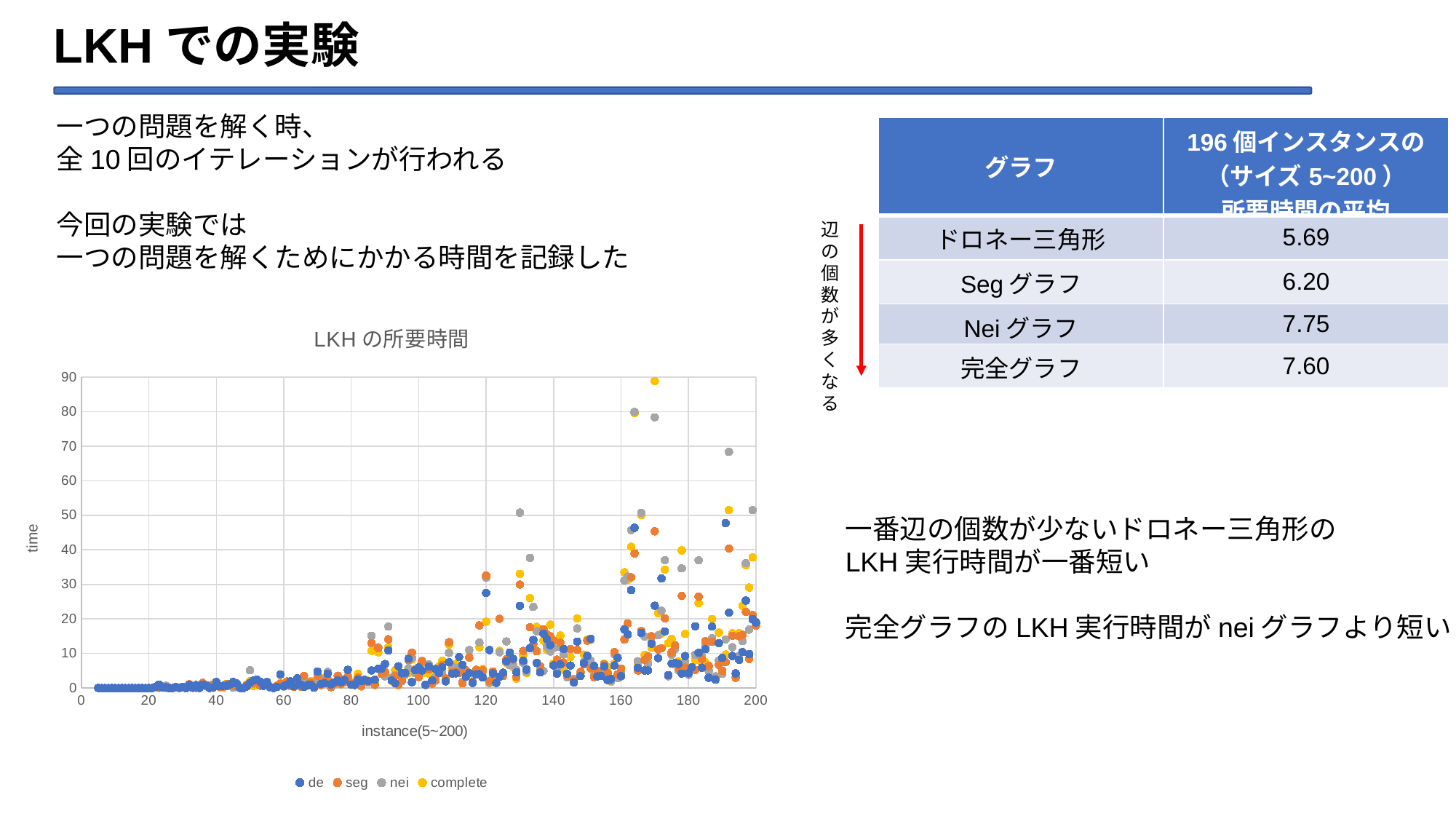

# LKHでの実験

一つの問題を解く時、
全10回のイテレーションが行われる

今回の実験では
一つの問題を解くためにかかる時間を記録した
| グラフ | 196個インスタンスの（サイズ5~200） 所要時間の平均 |
| --- | --- |
| ドロネー三角形 | 5.69 |
| Segグラフ | 6.20 |
| Neiグラフ | 7.75 |
| 完全グラフ | 7.60 |
辺の個数が多くなる

### Chart: LKHの所要時間

| Category |  |  |  |  |
|---|---|---|---|---|
一番辺の個数が少ないドロネー三角形の
LKH実行時間が一番短い

完全グラフのLKH実行時間がneiグラフより短い